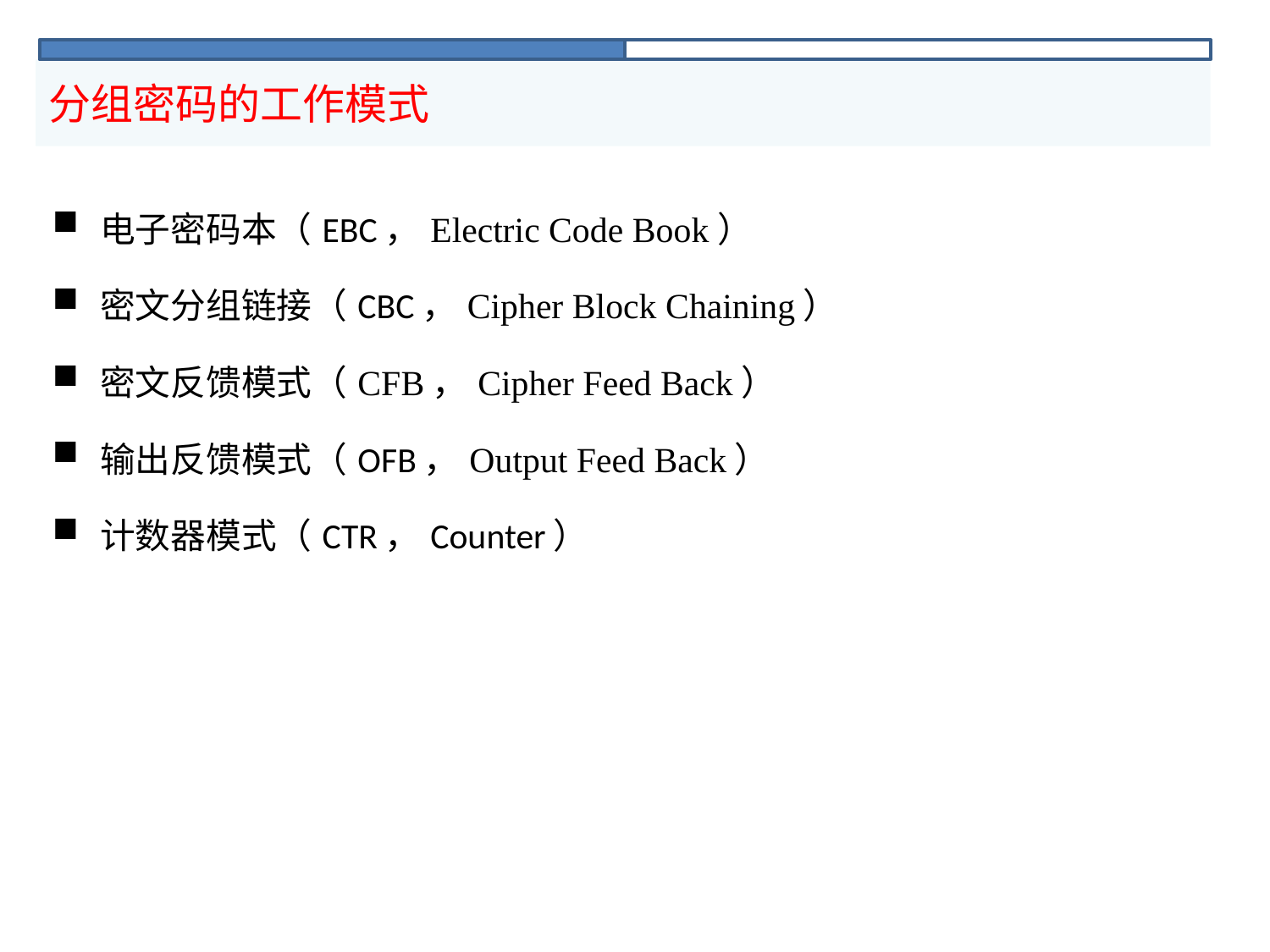

# 分组密码的工作模式
| 电子密码本（EBC，Electric Code Book） 密文分组链接（CBC，Cipher Block Chaining） 密文反馈模式（CFB，Cipher Feed Back） 输出反馈模式（OFB，Output Feed Back） 计数器模式（CTR，Counter） |
| --- |
|  |